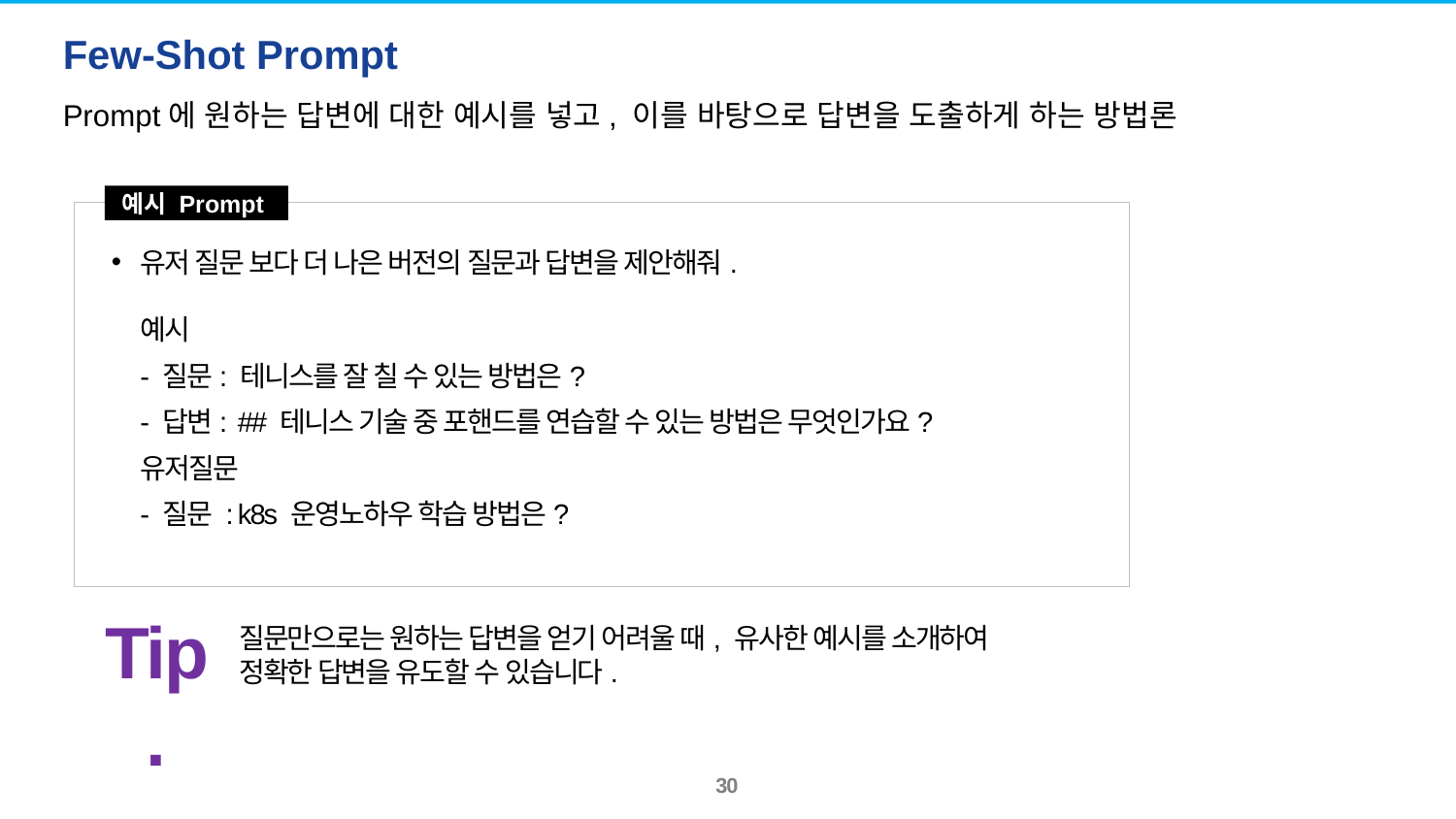

# Few-Shot Prompt
Prompt에 원하는 답변에 대한 예시를 넣고, 이를 바탕으로 답변을 도출하게 하는 방법론
예시 Prompt

유저 질문 보다 더 나은 버전의 질문과 답변을 제안해줘.
예시
- 질문: 테니스를 잘 칠 수 있는 방법은?
- 답변:  ## 테니스 기술 중 포핸드를 연습할 수 있는 방법은 무엇인가요?
유저질문
- 질문 : k8s 운영노하우 학습 방법은?
Tip.
질문만으로는 원하는 답변을 얻기 어려울 때, 유사한 예시를 소개하여
정확한 답변을 유도할 수 있습니다.